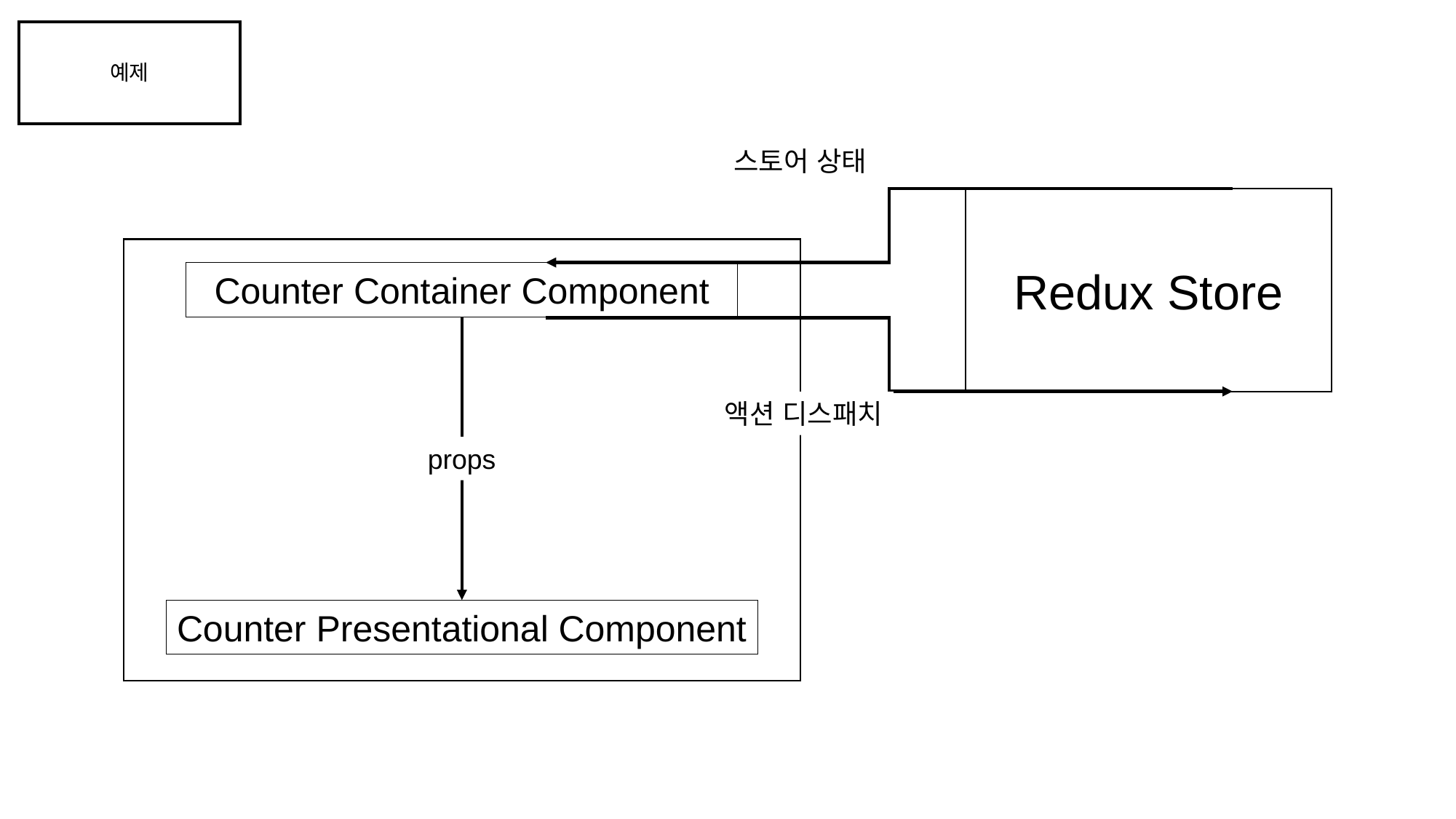

예제
스토어 상태
Redux Store

Counter Container Component
props
Counter Presentational Component
액션 디스패치